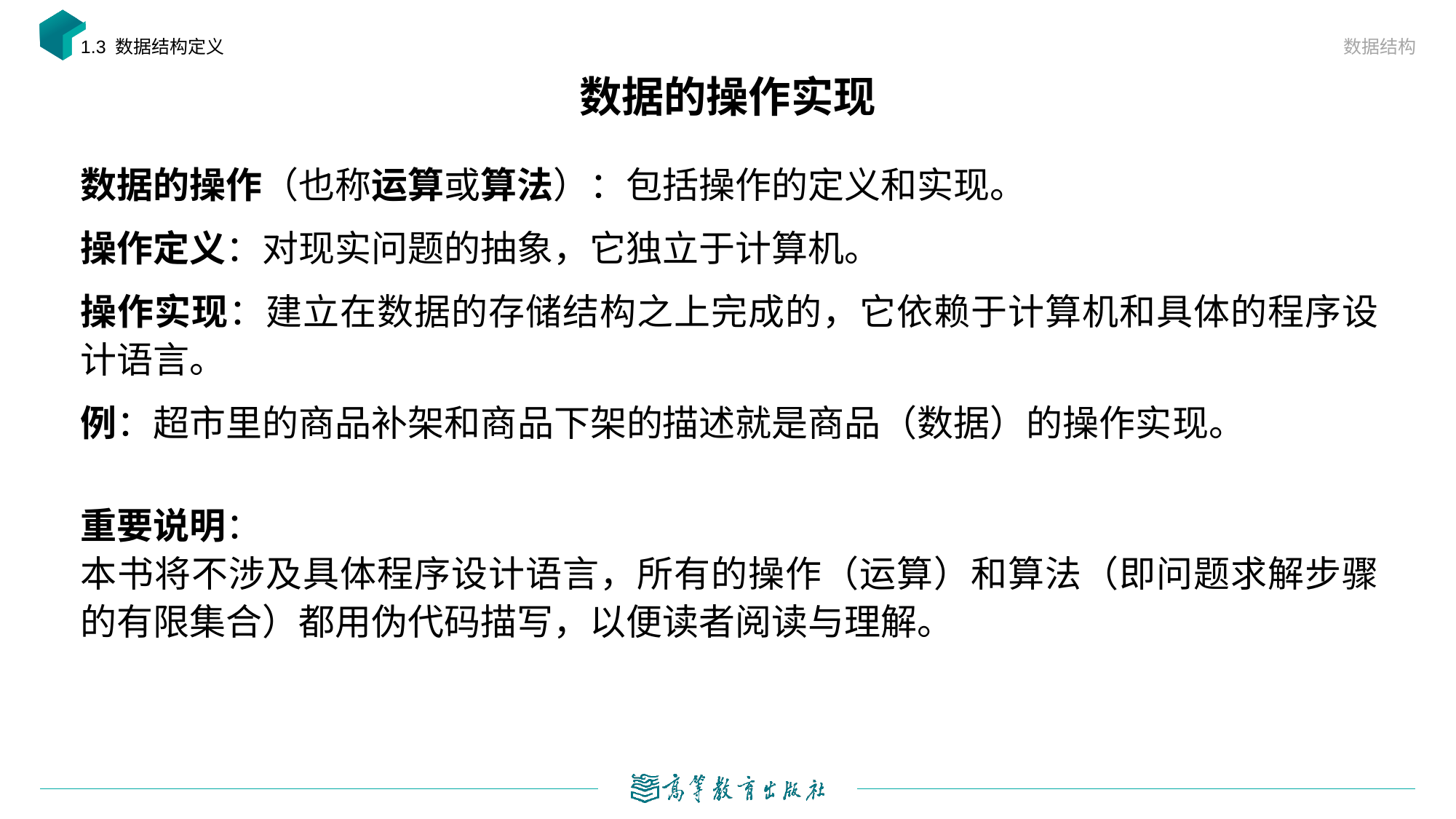

数据结构
1.3 数据结构定义
# 数据的操作实现
数据的操作（也称运算或算法）：包括操作的定义和实现。
操作定义：对现实问题的抽象，它独立于计算机。
操作实现：建立在数据的存储结构之上完成的，它依赖于计算机和具体的程序设计语言。
例：超市里的商品补架和商品下架的描述就是商品（数据）的操作实现。
重要说明：
本书将不涉及具体程序设计语言，所有的操作（运算）和算法（即问题求解步骤的有限集合）都用伪代码描写，以便读者阅读与理解。